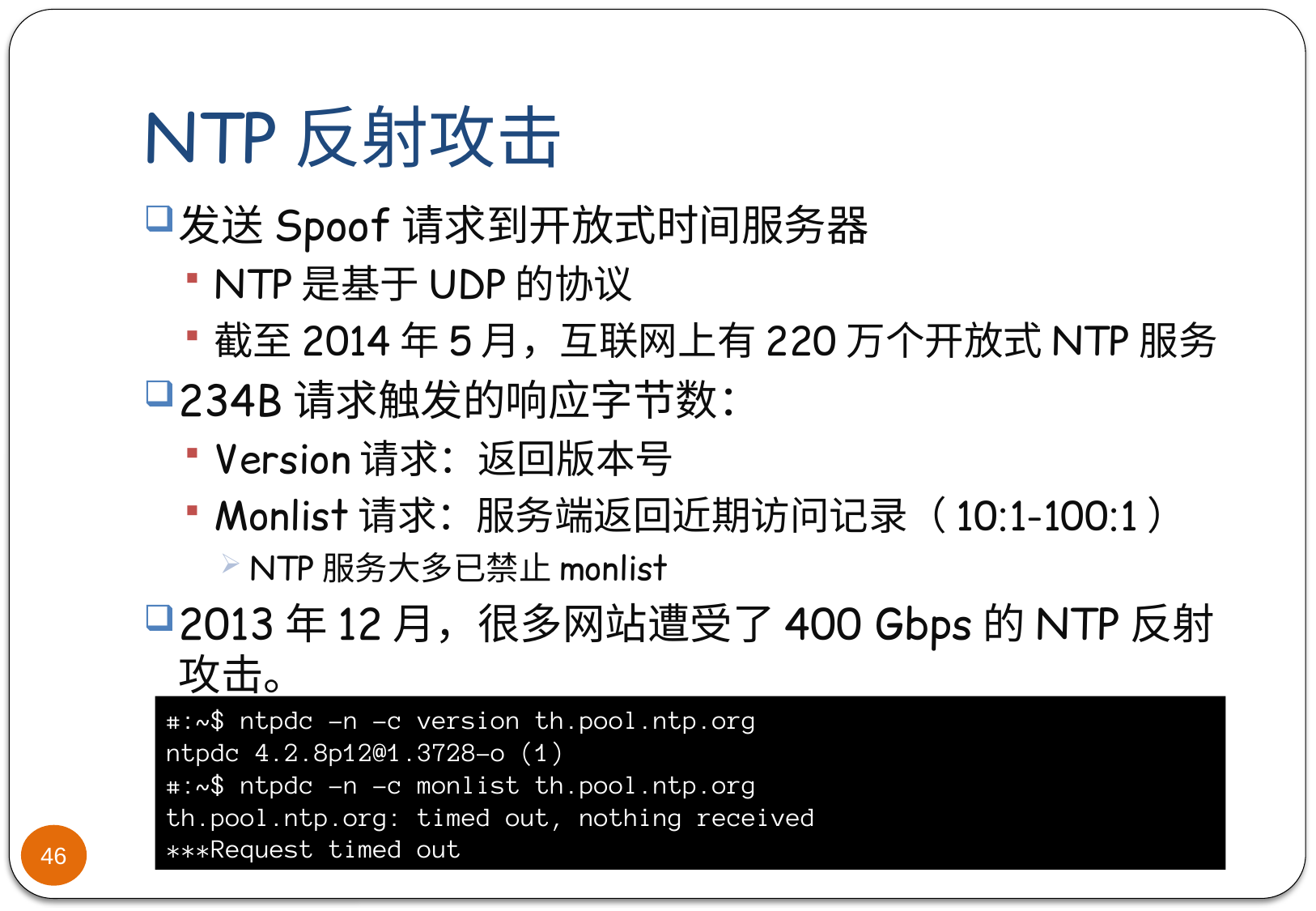

# NTP反射攻击
发送Spoof请求到开放式时间服务器
NTP是基于UDP的协议
截至2014年5月，互联网上有220万个开放式NTP服务
234B请求触发的响应字节数：
Version请求：返回版本号
Monlist请求：服务端返回近期访问记录（10:1-100:1）
NTP服务大多已禁止monlist
2013年12月，很多网站遭受了400 Gbps的NTP反射攻击。
#:~$ ntpdc -n -c version th.pool.ntp.org
ntpdc 4.2.8p12@1.3728-o (1)
#:~$ ntpdc -n -c monlist th.pool.ntp.org
th.pool.ntp.org: timed out, nothing received
***Request timed out
46